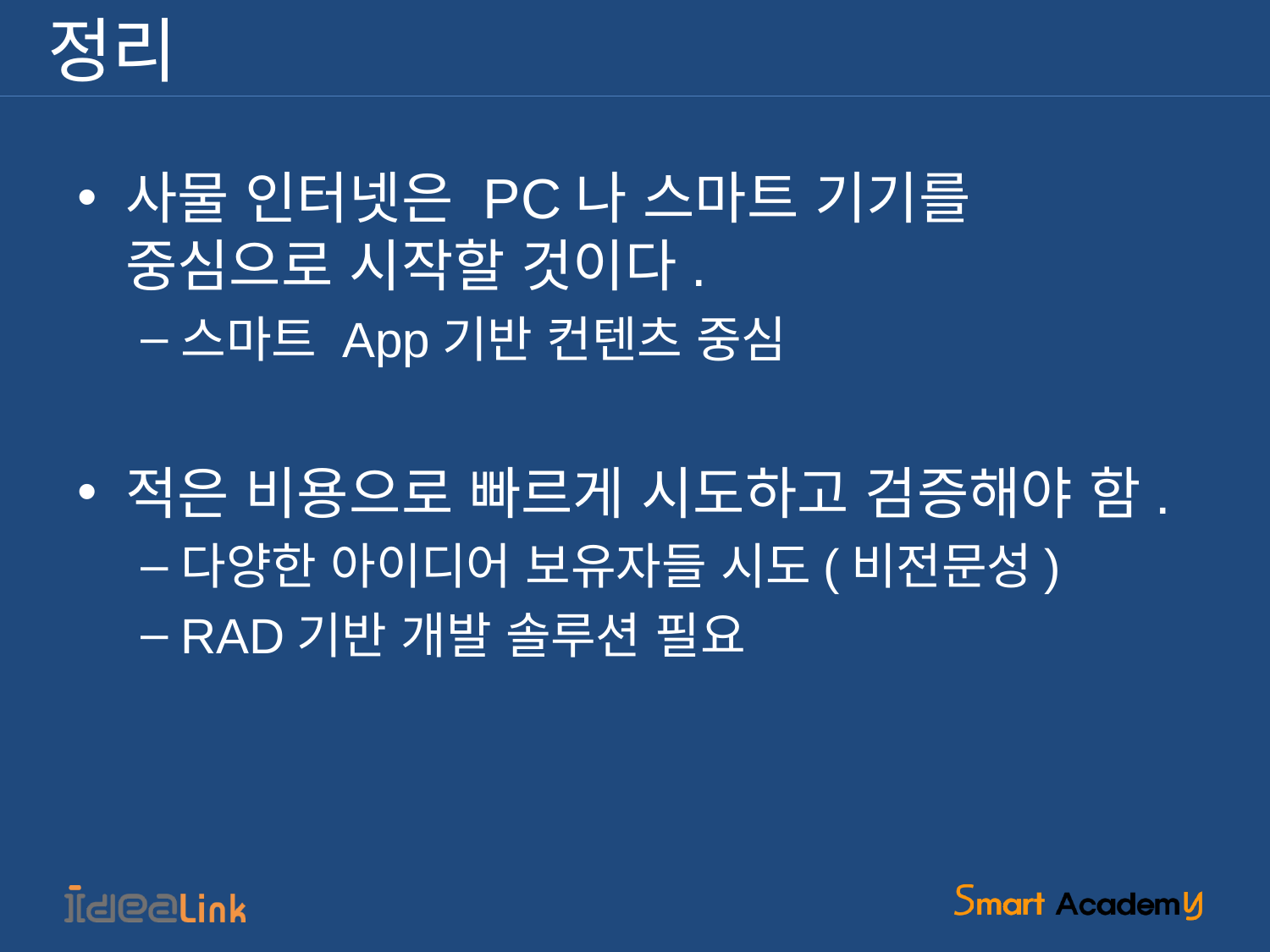

# 정리
사물 인터넷은 PC나 스마트 기기를 중심으로 시작할 것이다.
스마트 App기반 컨텐츠 중심

적은 비용으로 빠르게 시도하고 검증해야 함.
다양한 아이디어 보유자들 시도(비전문성)
RAD기반 개발 솔루션 필요